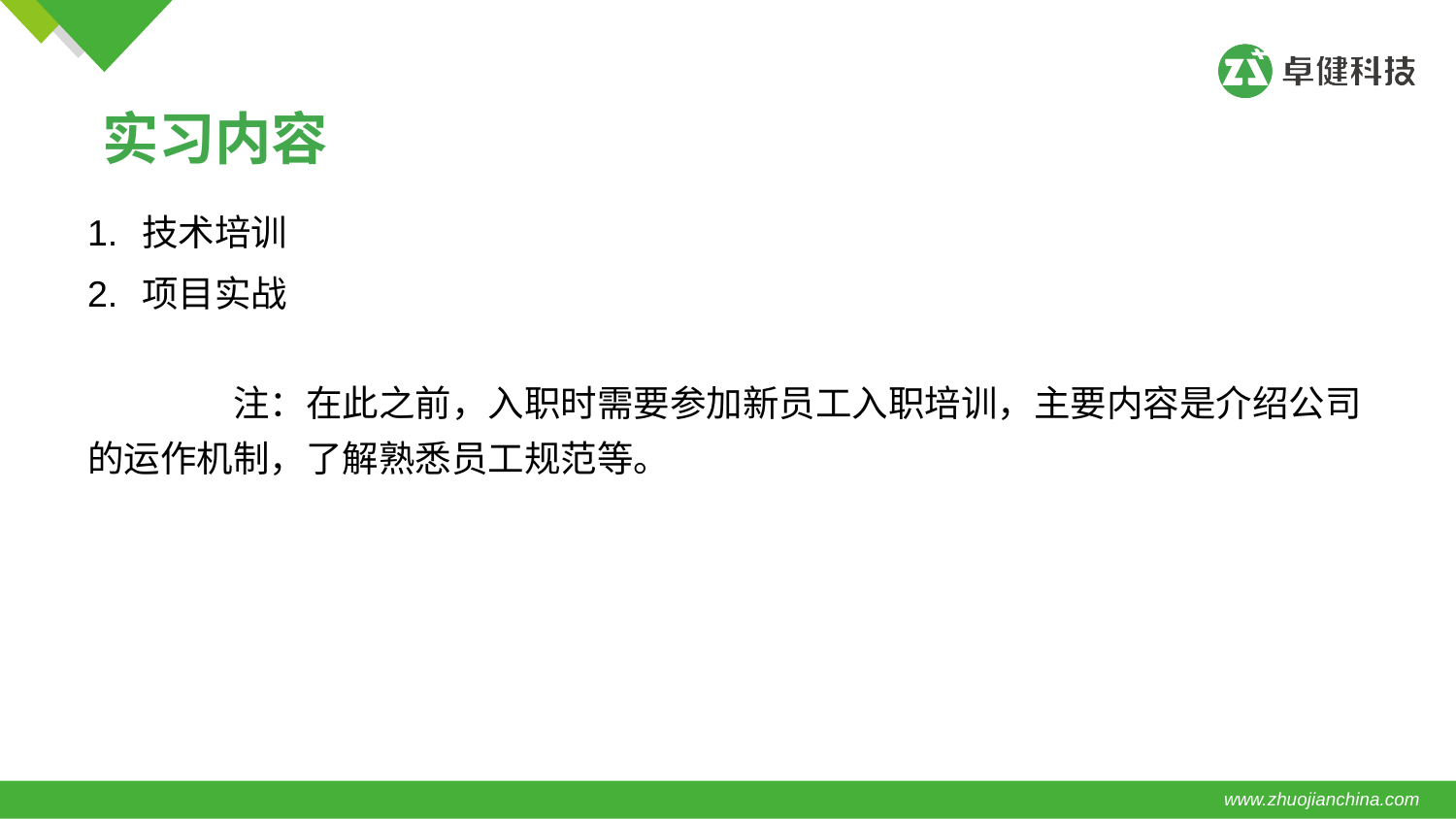

实习内容
技术培训
项目实战

	注：在此之前，入职时需要参加新员工入职培训，主要内容是介绍公司的运作机制，了解熟悉员工规范等。